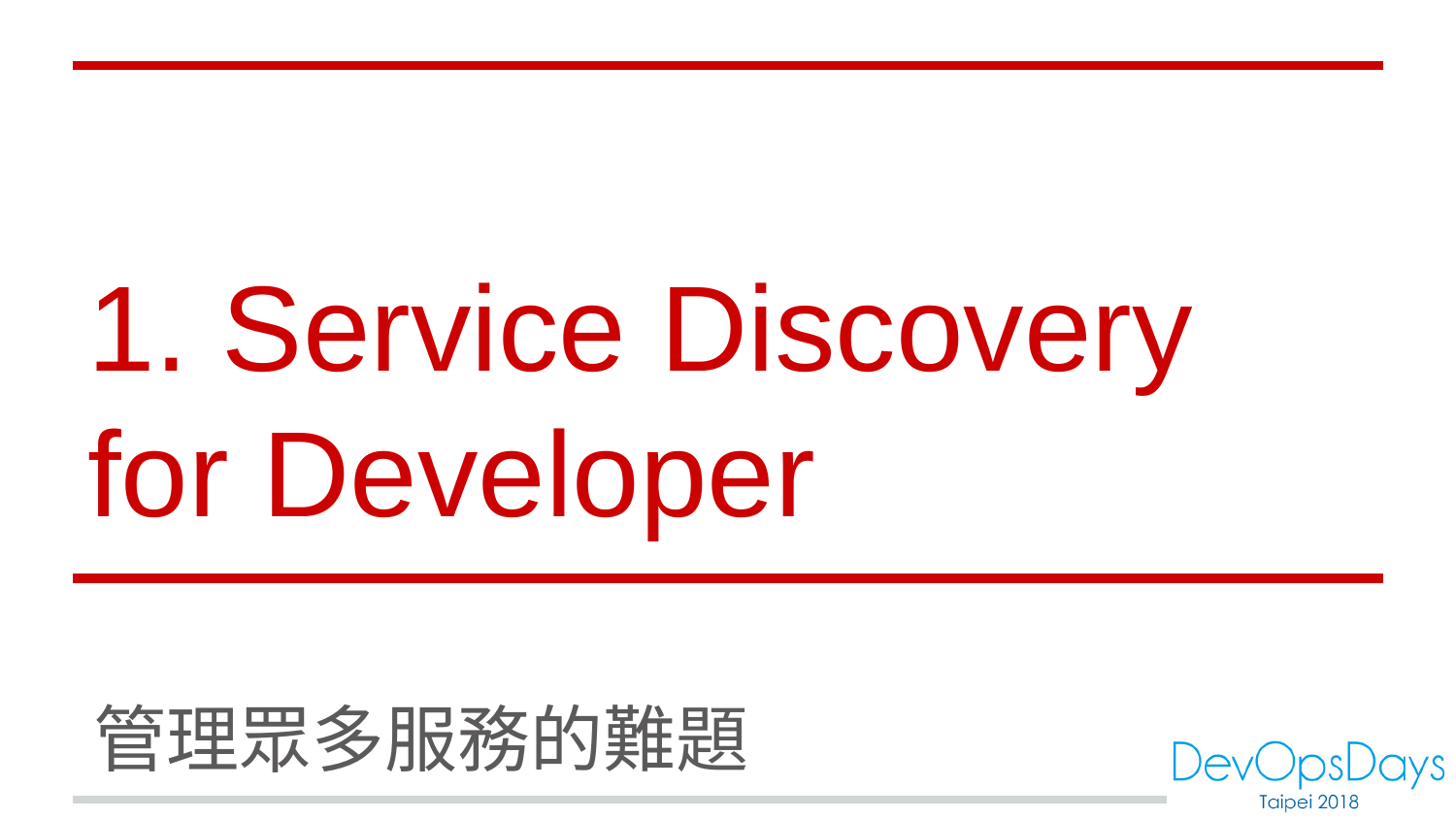

# 1. Service Discovery for Developer

管理眾多服務的難題